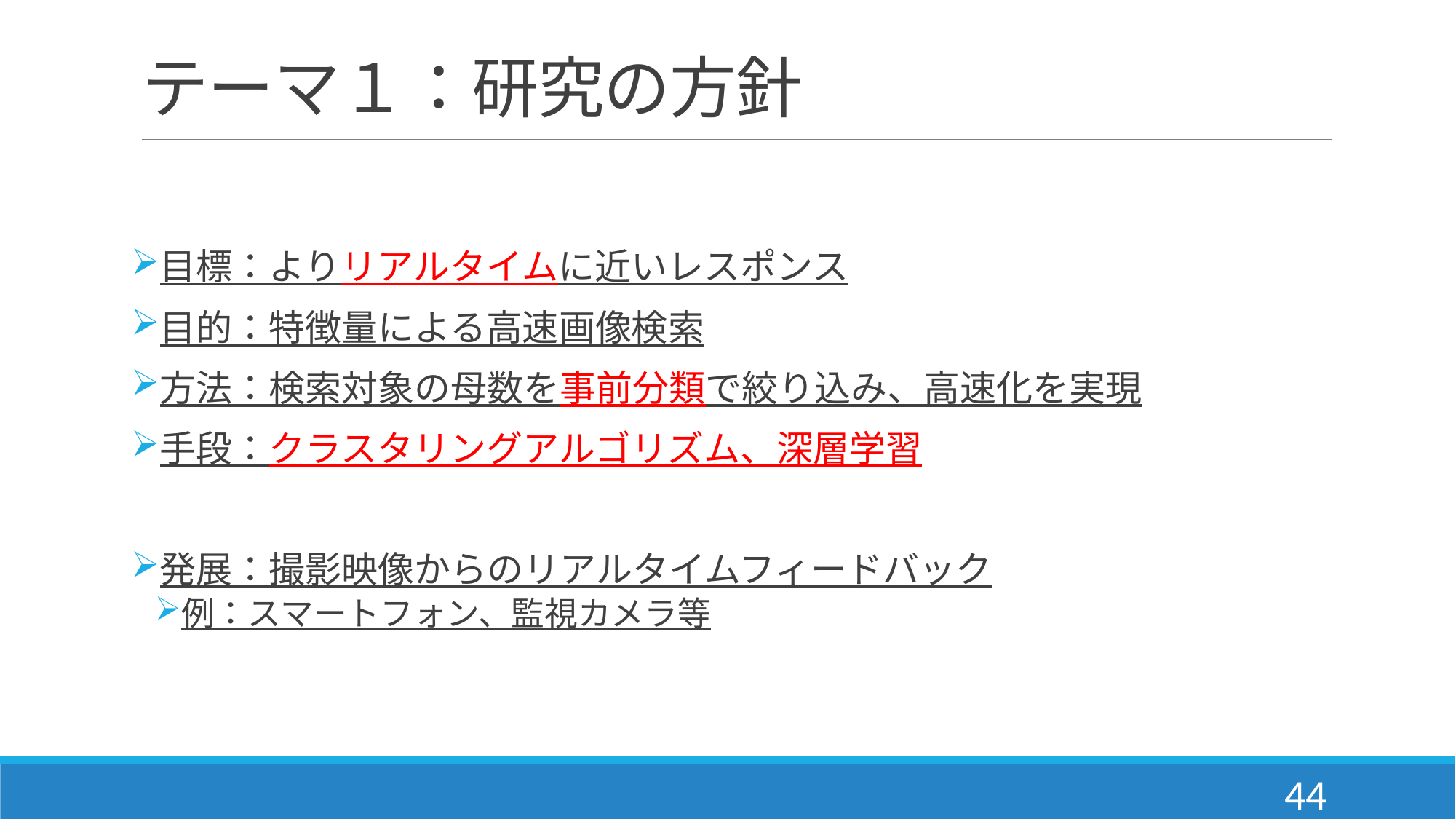

# テーマ１：研究の方針
目標：よりリアルタイムに近いレスポンス
目的：特徴量による高速画像検索
方法：検索対象の母数を事前分類で絞り込み、高速化を実現
手段：クラスタリングアルゴリズム、深層学習

発展：撮影映像からのリアルタイムフィードバック
例：スマートフォン、監視カメラ等
44